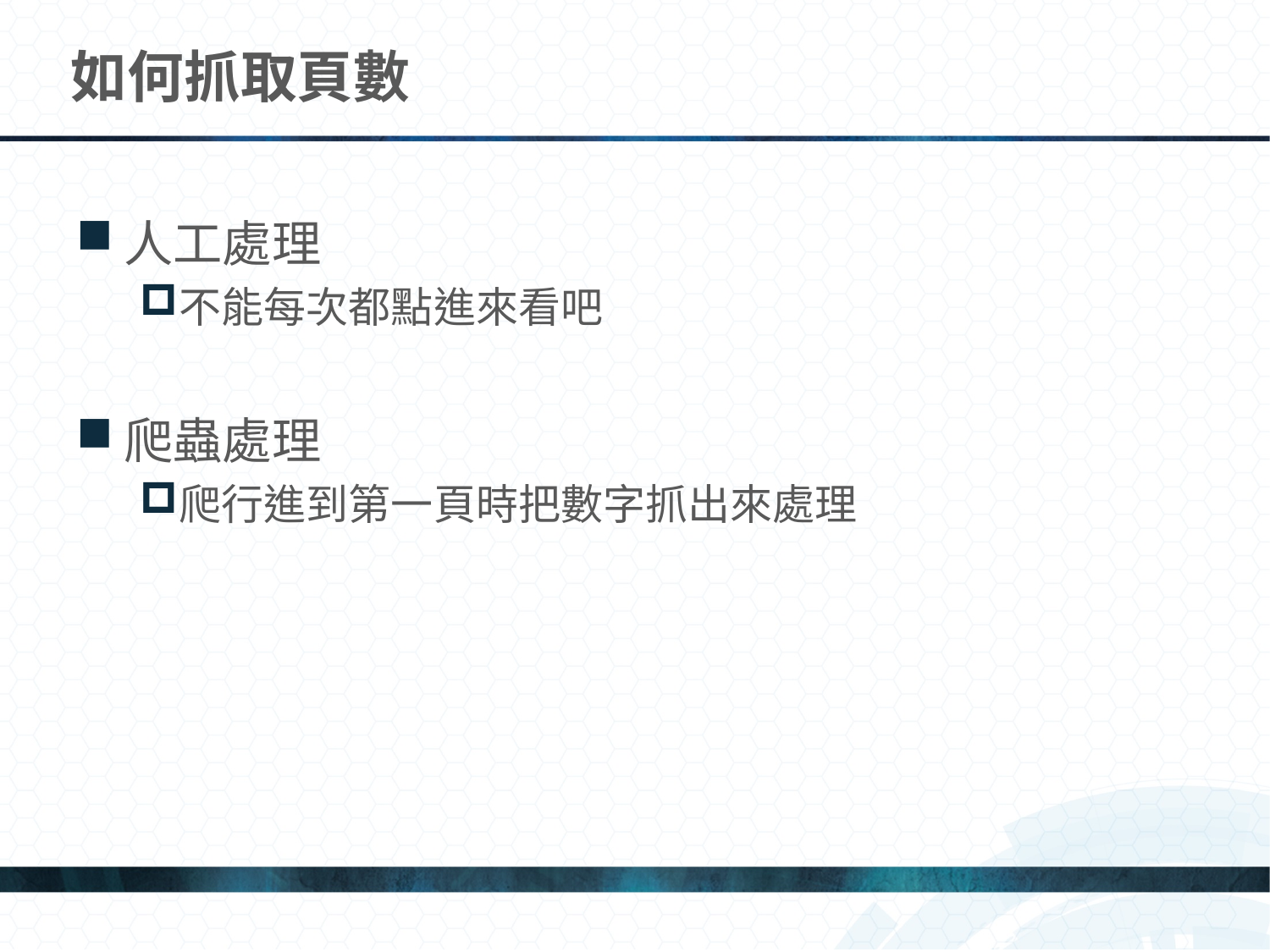

# 如何抓取頁數
人工處理
不能每次都點進來看吧

爬蟲處理
爬行進到第一頁時把數字抓出來處理